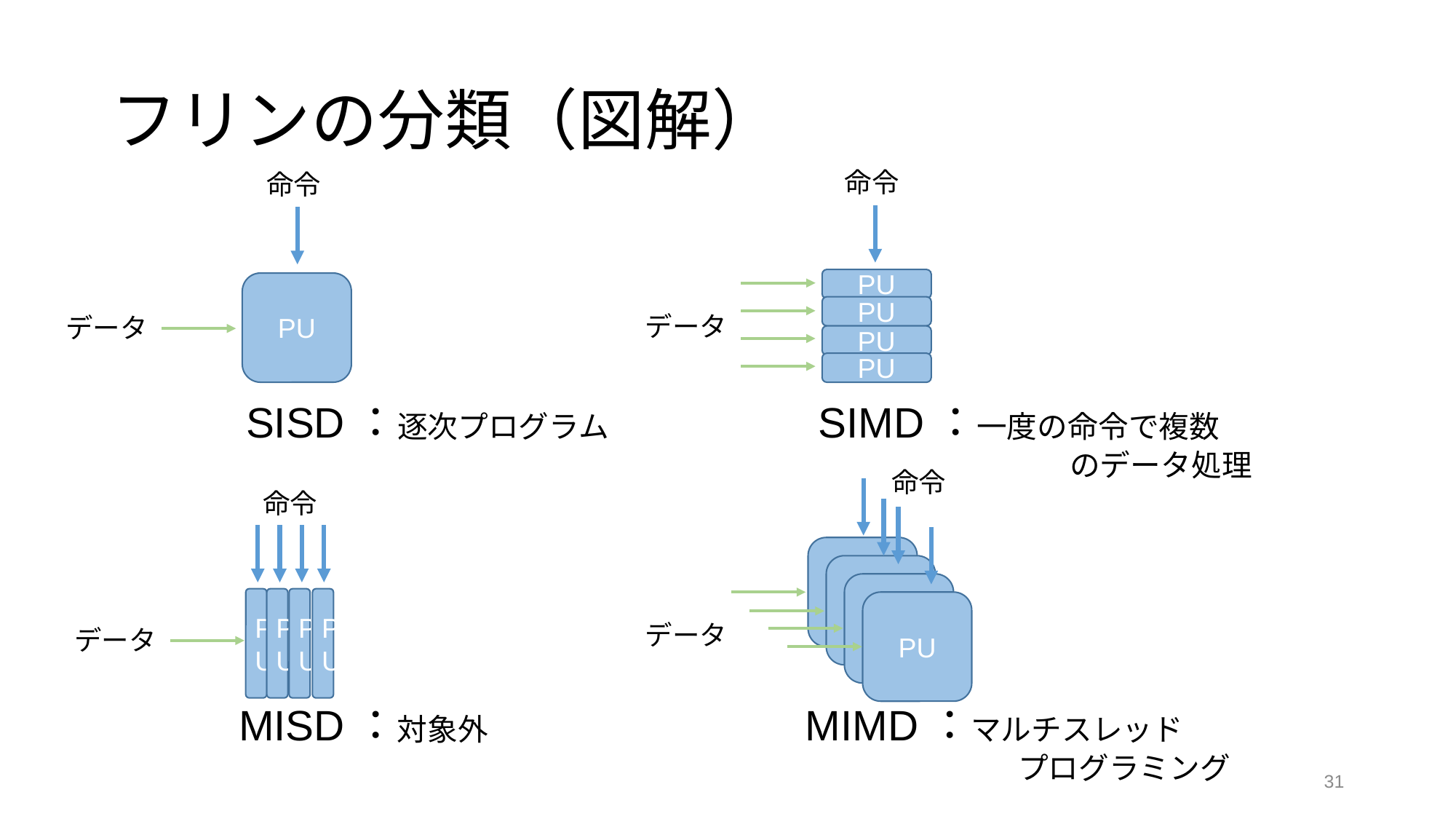

# フリンの分類（図解）
命令
PU
PU
データ
PU
PU
命令
PU
データ
SISD：逐次プログラム
SIMD：一度の命令で複数
	  　　　　のデータ処理
命令
CPU
CPU
CPU
PU
データ
命令
PU
PU
PU
PU
データ
MISD：対象外
MIMD：マルチスレッド
　　　　　　　プログラミング
31